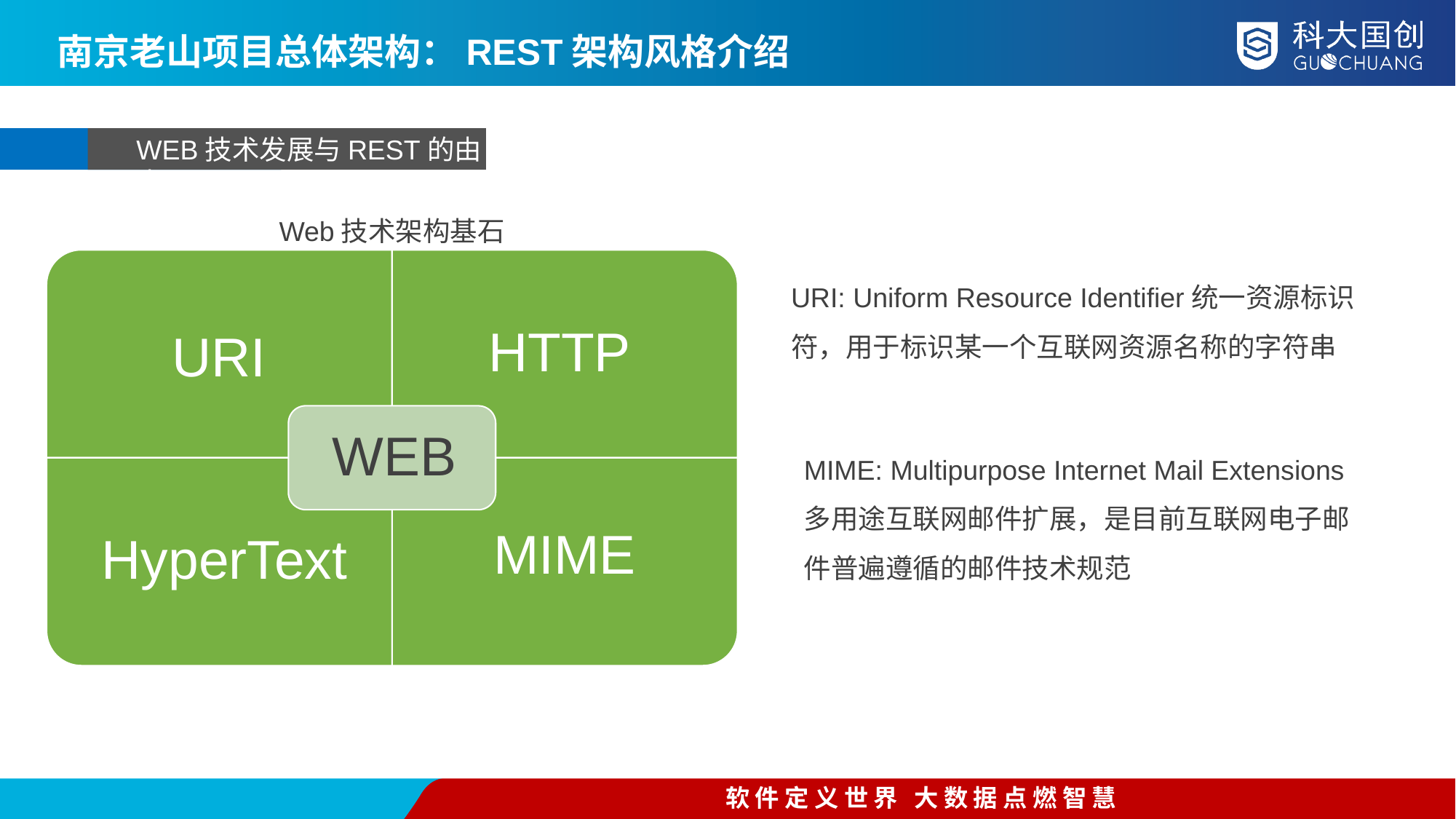

南京老山项目总体架构：REST架构风格介绍
WEB技术发展与REST的由来

Web技术架构基石
URI
HTTP
HyperText
MIME
WEB
URI: Uniform Resource Identifier统一资源标识符，用于标识某一个互联网资源名称的字符串
MIME: Multipurpose Internet Mail Extensions多用途互联网邮件扩展，是目前互联网电子邮件普遍遵循的邮件技术规范